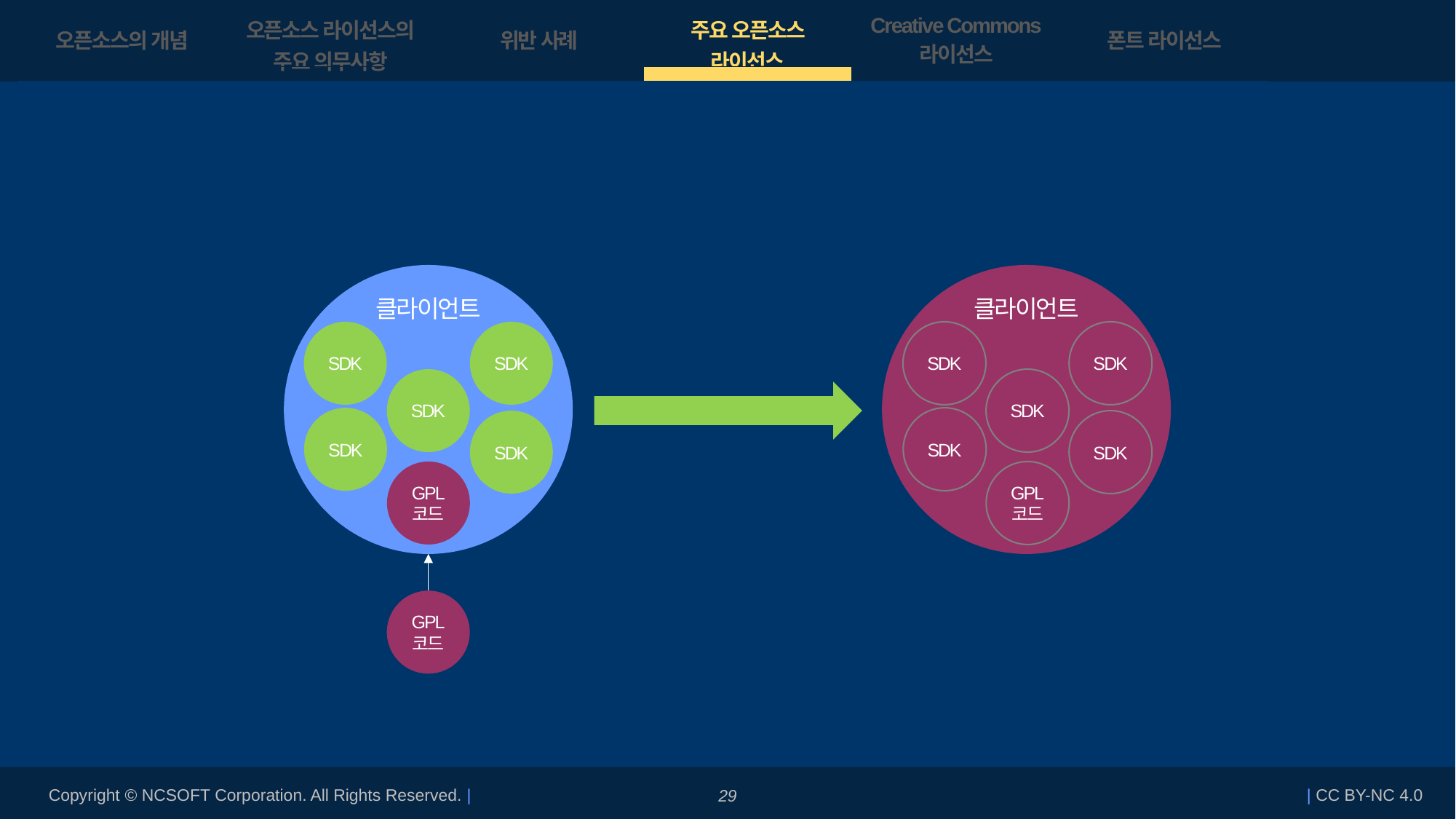

| 오픈소스의 개념 | 오픈소스 라이선스의 주요 의무사항 | 위반 사례 | 주요 오픈소스 라이선스 | Creative Commons 라이선스 | 폰트 라이선스 |
| --- | --- | --- | --- | --- | --- |
|  |  |  |  |  |  |
GPL 라이선스의 오픈소스는 해당 바이너리 전체의 모든 소스코드를 공개해야 하는 의무가 있습니다.
클라이언트

클라이언트

SDK
SDK
SDK
SDK
SDK
SDK

SDK
SDK
SDK
SDK
GPL
코드
GPL
코드
Dynamic linking이라도...
모두 GPL 化
GPL
코드